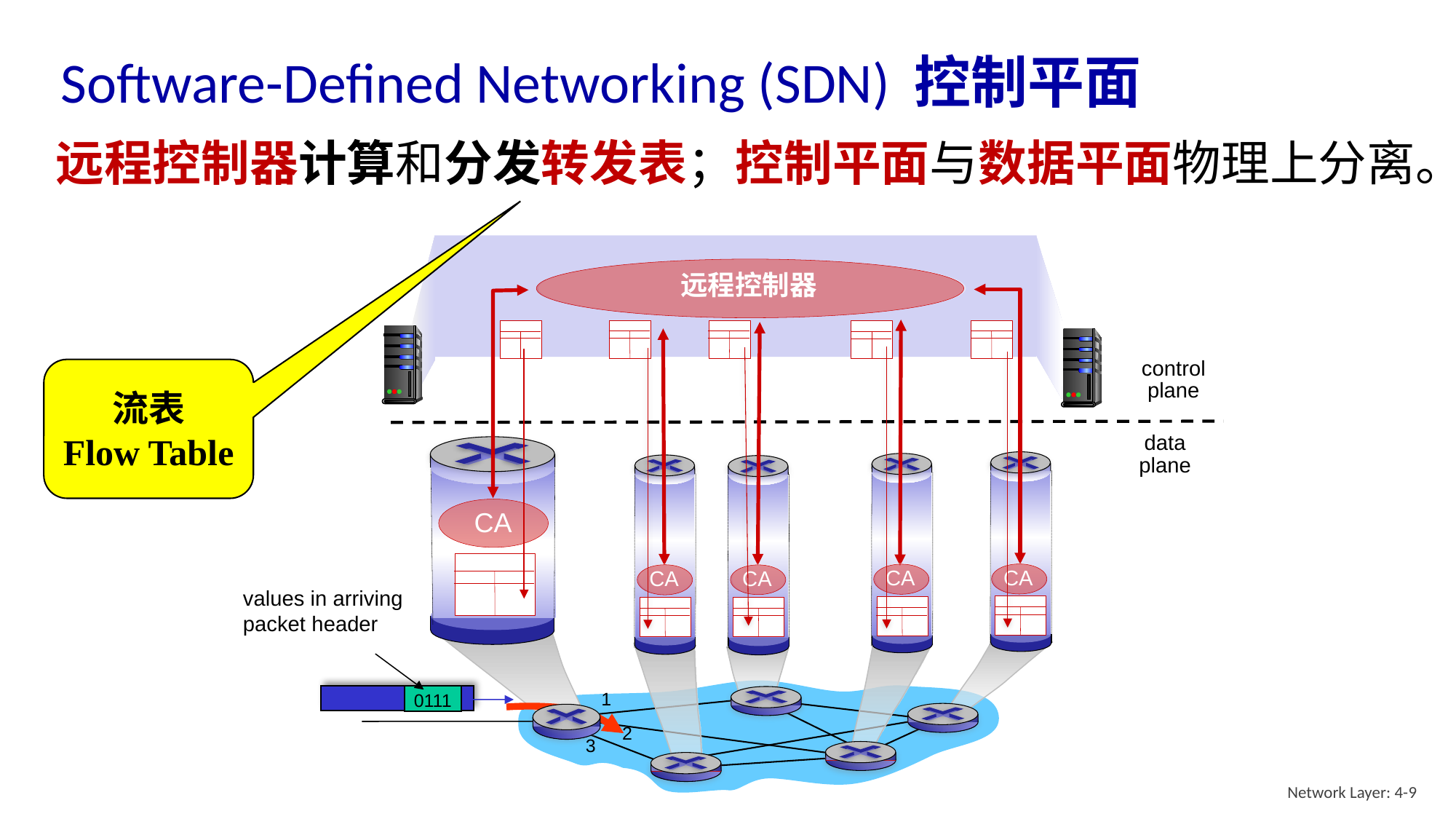

# Software-Defined Networking (SDN) 控制平面
远程控制器计算和分发转发表；控制平面与数据平面物理上分离。

远程控制器

control
plane
data
plane
流表
Flow Table

CA
CA

CA

CA

CA

values in arriving
packet header

0111

1

2
3

Network Layer: 4-9